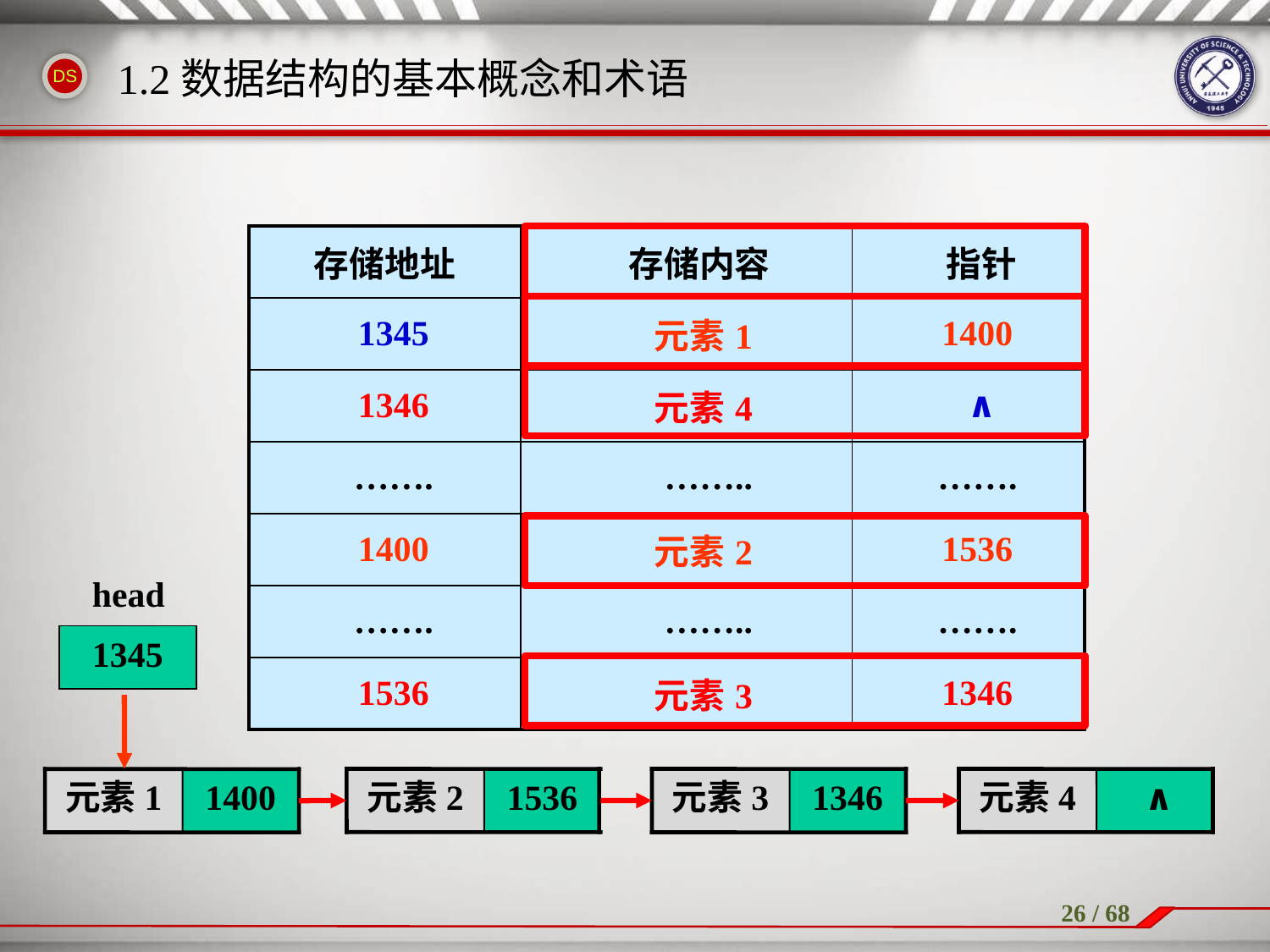

1.2数据结构的基本概念和术语
| 存储地址 | 存储内容 | 指针 |
| --- | --- | --- |
| 1345 | 元素1 | 1400 |
| 1346 | 元素4 | ∧ |
| ……. | …….. | ……. |
| 1400 | 元素2 | 1536 |
| ……. | …….. | ……. |
| 1536 | 元素3 | 1346 |

head
1345

元素2

1536

元素3

1346

元素4

 ∧

元素1

1400